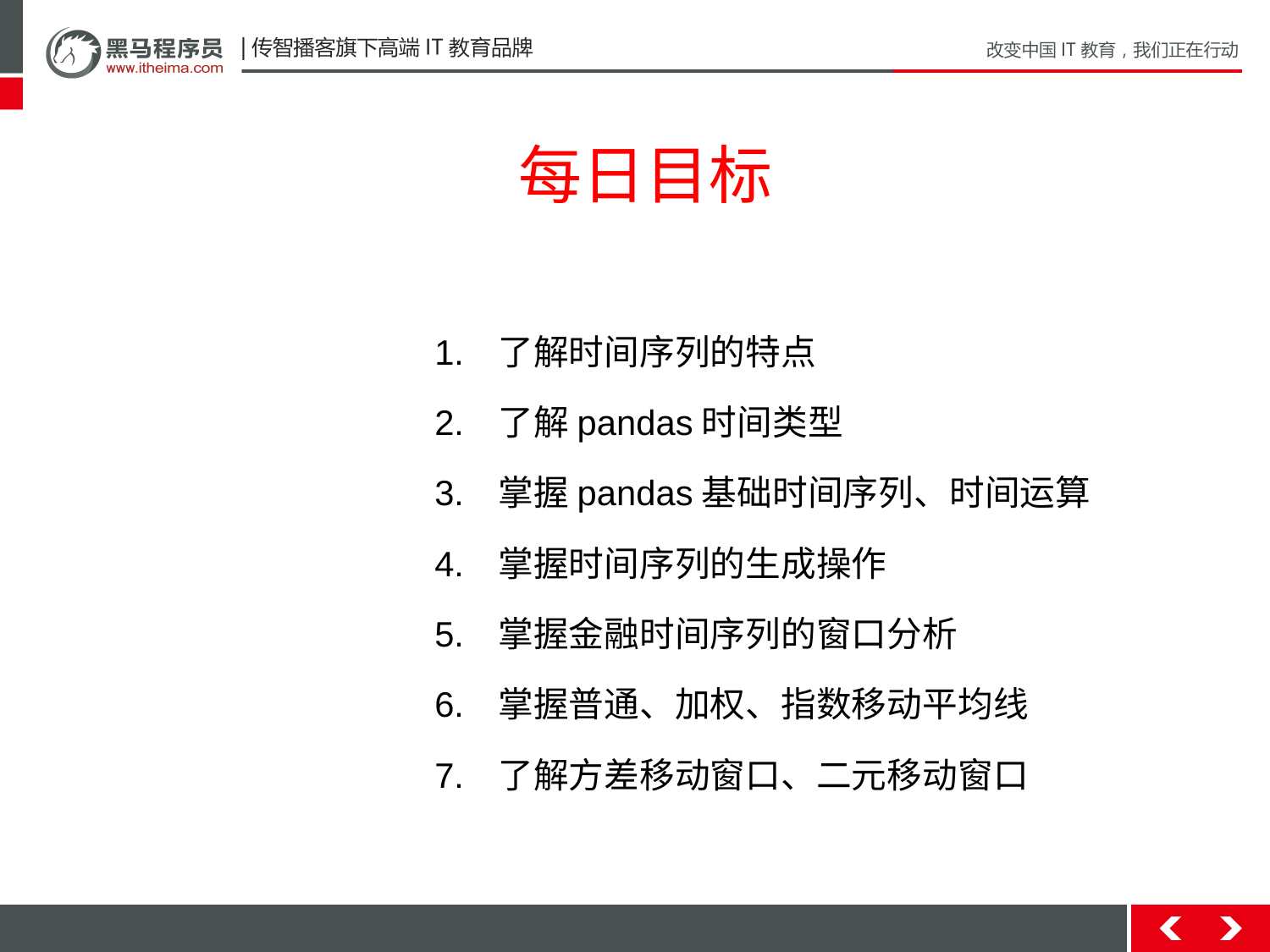

# 每日目标
了解时间序列的特点
了解pandas时间类型
掌握pandas基础时间序列、时间运算
掌握时间序列的生成操作
掌握金融时间序列的窗口分析
掌握普通、加权、指数移动平均线
了解方差移动窗口、二元移动窗口